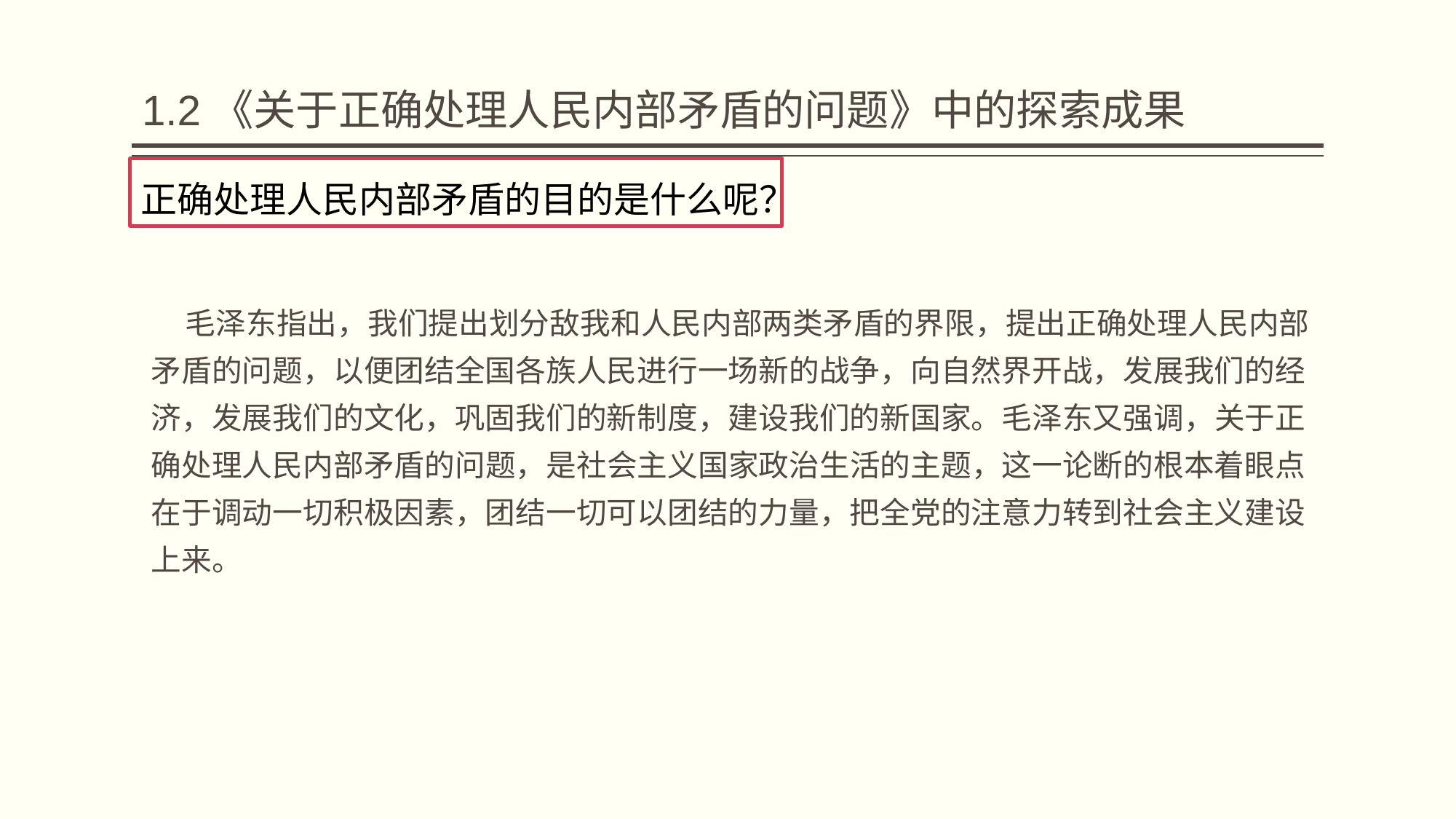

# 1.2《关于正确处理人民内部矛盾的问题》中的探索成果
正确处理人民内部矛盾的目的是什么呢？
    毛泽东指出，我们提出划分敌我和人民内部两类矛盾的界限，提出正确处理人民内部矛盾的问题，以便团结全国各族人民进行一场新的战争，向自然界开战，发展我们的经济，发展我们的文化，巩固我们的新制度，建设我们的新国家。毛泽东又强调，关于正确处理人民内部矛盾的问题，是社会主义国家政治生活的主题，这一论断的根本着眼点在于调动一切积极因素，团结一切可以团结的力量，把全党的注意力转到社会主义建设上来。